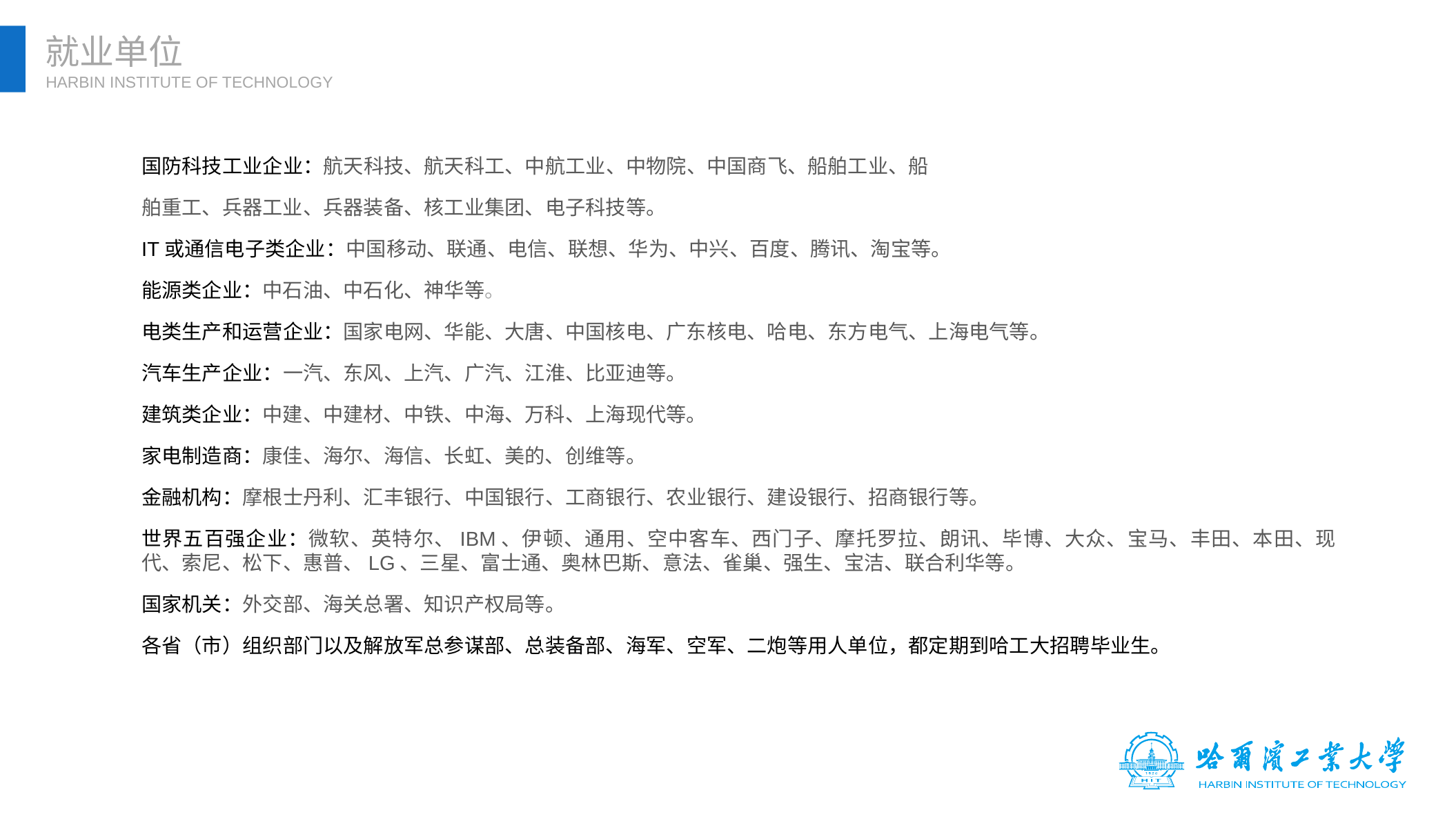

就业单位
HARBIN INSTITUTE OF TECHNOLOGY
国防科技工业企业：航天科技、航天科工、中航工业、中物院、中国商飞、船舶工业、船
舶重工、兵器工业、兵器装备、核工业集团、电子科技等。
IT或通信电子类企业：中国移动、联通、电信、联想、华为、中兴、百度、腾讯、淘宝等。
能源类企业：中石油、中石化、神华等。
电类生产和运营企业：国家电网、华能、大唐、中国核电、广东核电、哈电、东方电气、上海电气等。
汽车生产企业：一汽、东风、上汽、广汽、江淮、比亚迪等。
建筑类企业：中建、中建材、中铁、中海、万科、上海现代等。
家电制造商：康佳、海尔、海信、长虹、美的、创维等。
金融机构：摩根士丹利、汇丰银行、中国银行、工商银行、农业银行、建设银行、招商银行等。
世界五百强企业：微软、英特尔、IBM、伊顿、通用、空中客车、西门子、摩托罗拉、朗讯、毕博、大众、宝马、丰田、本田、现代、索尼、松下、惠普、LG、三星、富士通、奥林巴斯、意法、雀巢、强生、宝洁、联合利华等。
国家机关：外交部、海关总署、知识产权局等。
各省（市）组织部门以及解放军总参谋部、总装备部、海军、空军、二炮等用人单位，都定期到哈工大招聘毕业生。